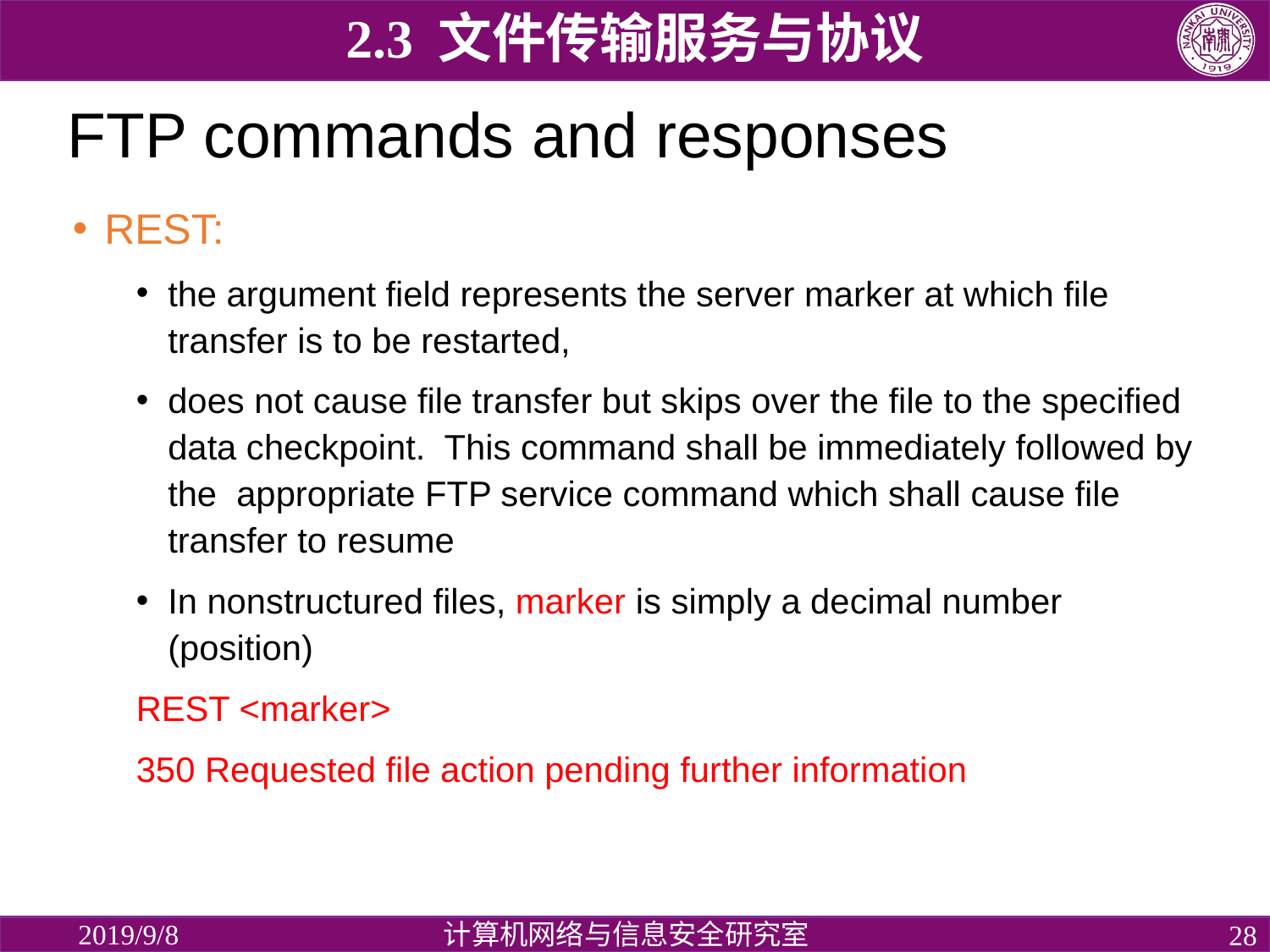

2.3 文件传输服务与协议
# FTP commands and responses
REST:
the argument field represents the server marker at which file transfer is to be restarted,
does not cause file transfer but skips over the file to the specified data checkpoint.  This command shall be immediately followed by the  appropriate FTP service command which shall cause file transfer to resume
In nonstructured files, marker is simply a decimal number (position)
REST <marker>
350 Requested file action pending further information